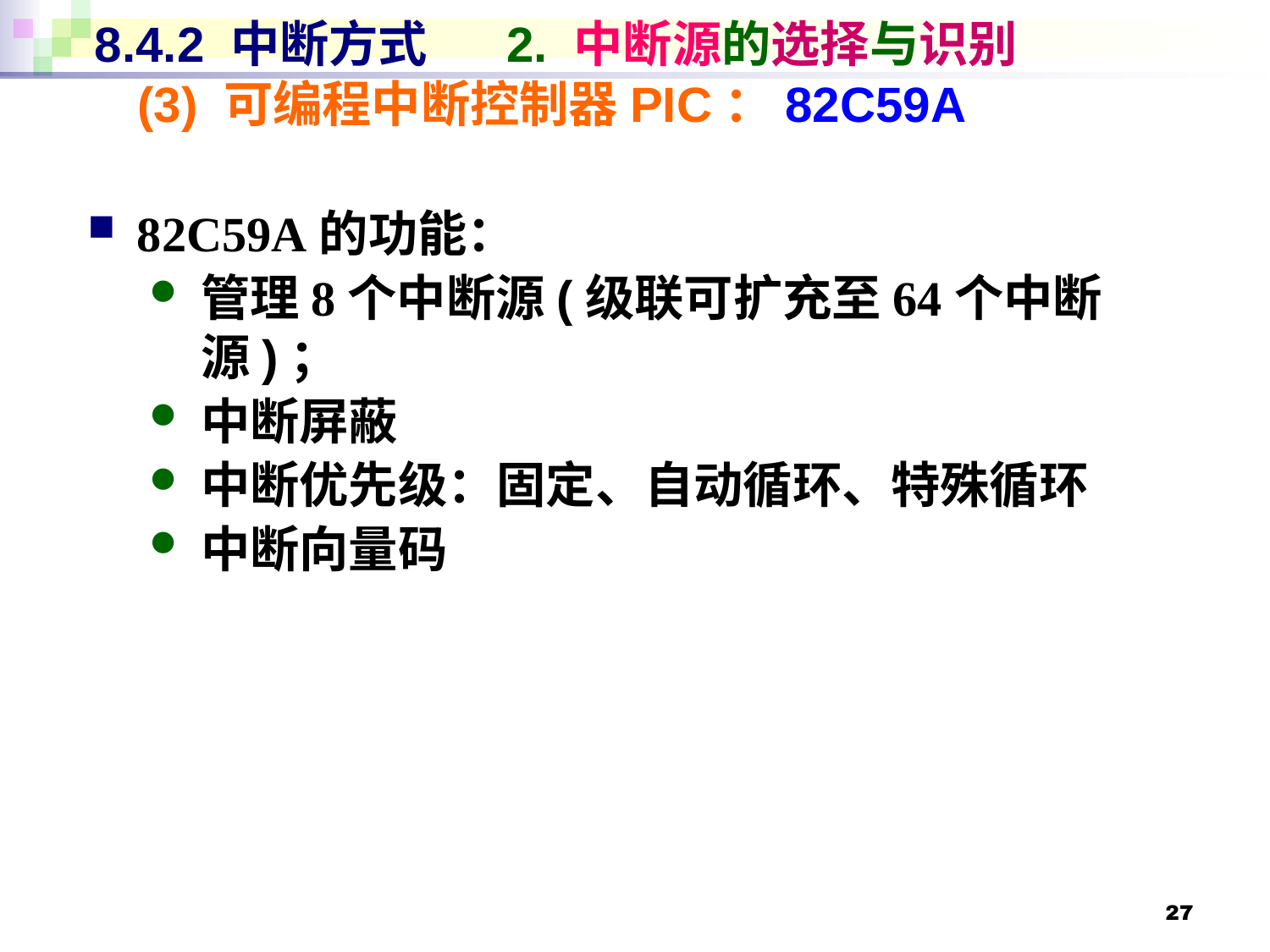

# 8.4.2 中断方式      2. 中断源的选择与识别
(3) 可编程中断控制器PIC：82C59A
82C59A的功能：
管理8个中断源(级联可扩充至64个中断源)；
中断屏蔽
中断优先级：固定、自动循环、特殊循环
中断向量码
27